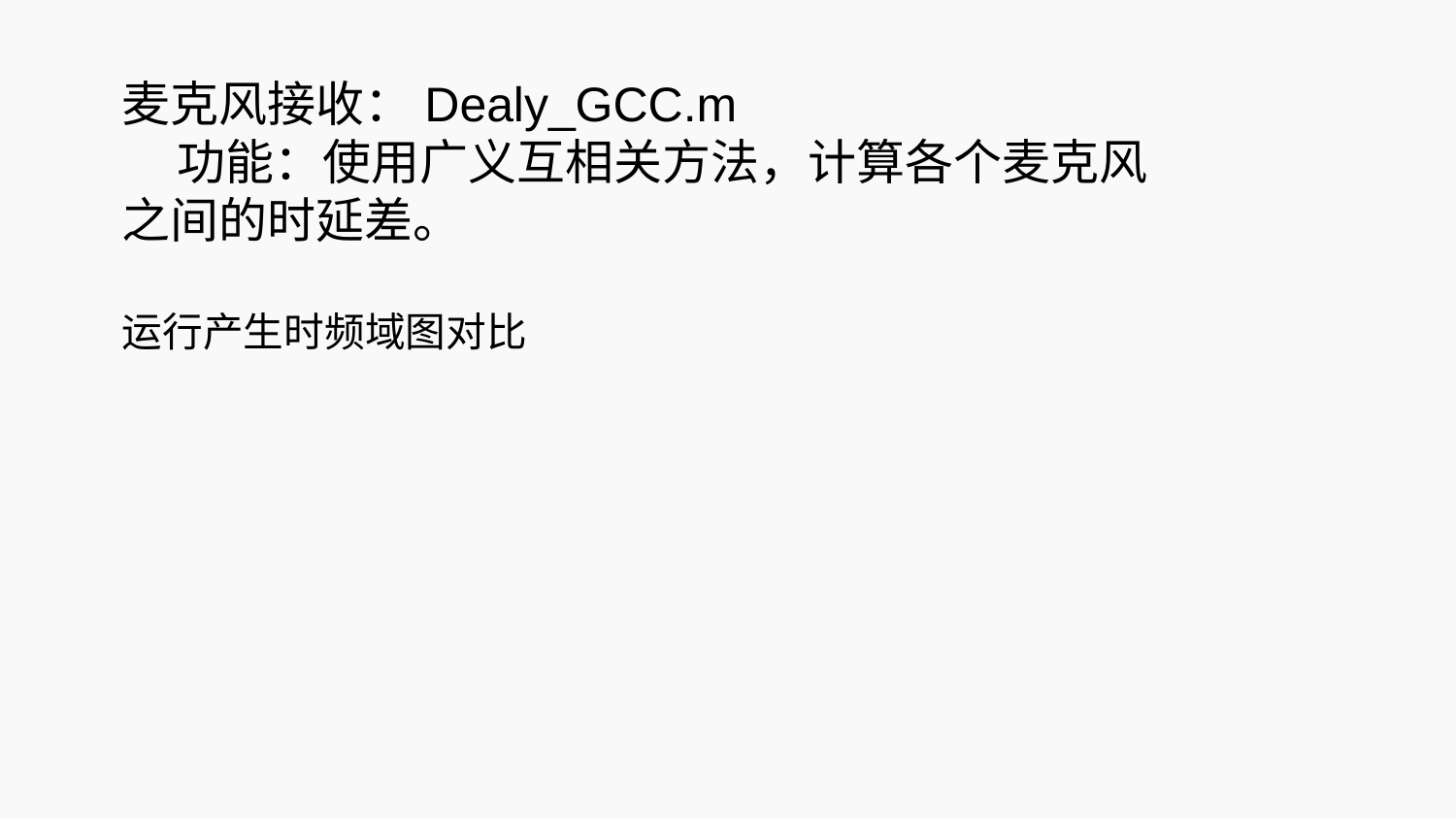

麦克风接收：Dealy_GCC.m
    功能：使用广义互相关方法，计算各个麦克风之间的时延差。

运行产生时频域图对比